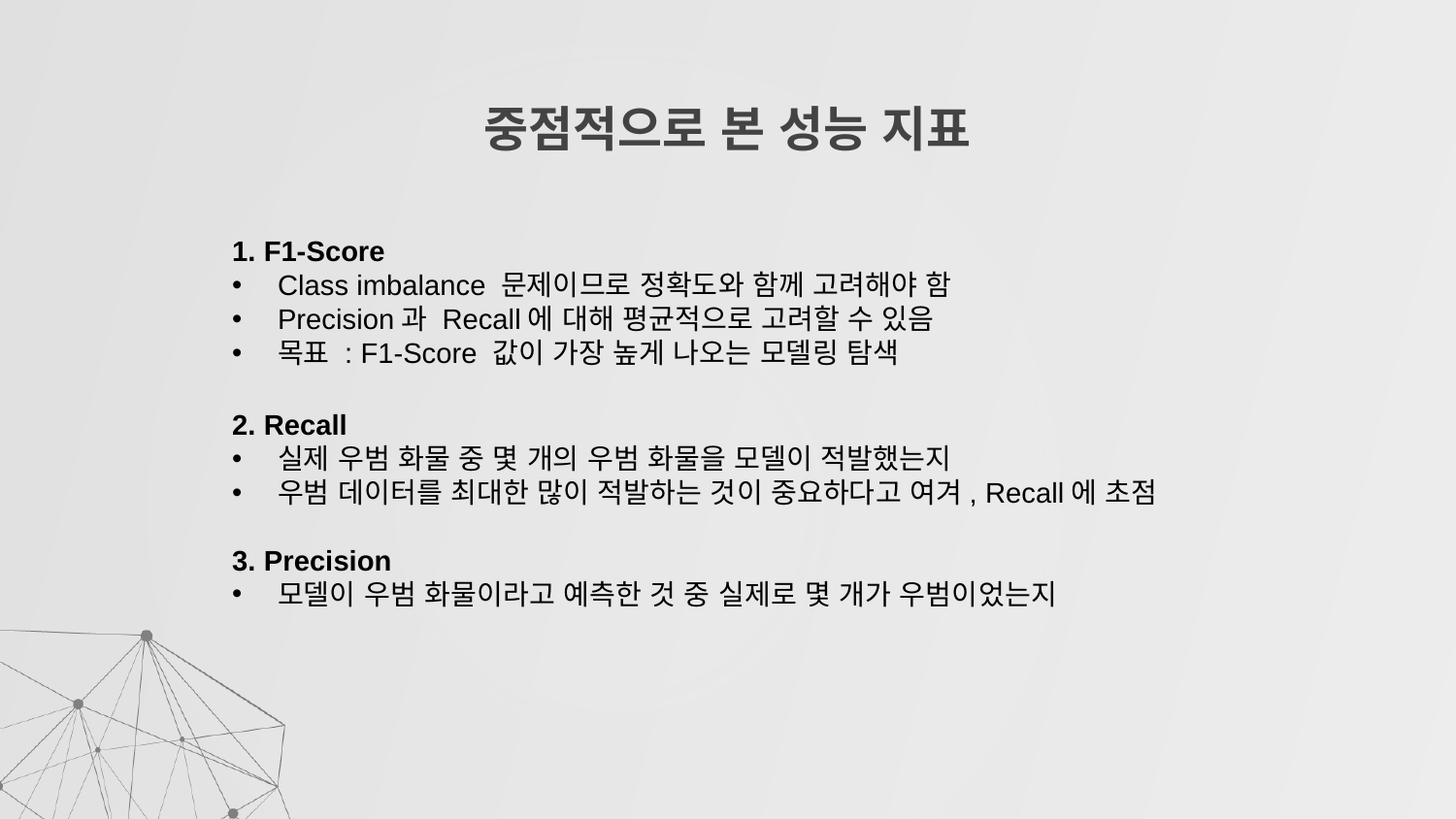

# 중점적으로 본 성능 지표
1. F1-Score
Class imbalance 문제이므로 정확도와 함께 고려해야 함
Precision과 Recall에 대해 평균적으로 고려할 수 있음
목표 : F1-Score 값이 가장 높게 나오는 모델링 탐색

2. Recall
실제 우범 화물 중 몇 개의 우범 화물을 모델이 적발했는지
우범 데이터를 최대한 많이 적발하는 것이 중요하다고 여겨, Recall에 초점

3. Precision
모델이 우범 화물이라고 예측한 것 중 실제로 몇 개가 우범이었는지